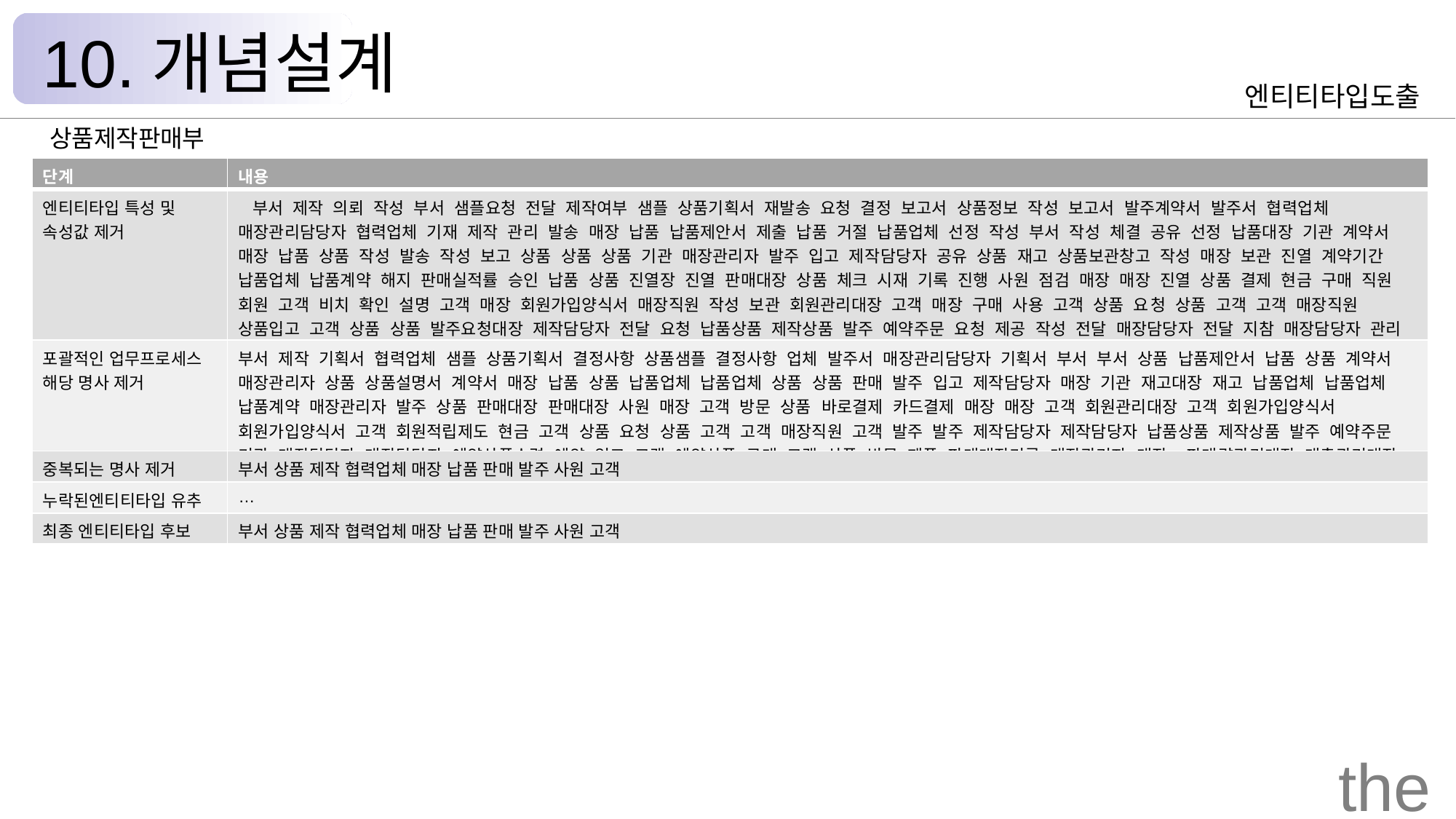

10.개념설계

엔티티타입도출
상품제작판매부
| 단계 | 내용 |
| --- | --- |
| 엔티티타입 특성 및 속성값 제거 | 부서 제작 의뢰 작성 부서 샘플요청 전달 제작여부 샘플 상품기획서 재발송 요청 결정 보고서 상품정보 작성 보고서 발주계약서 발주서 협력업체 매장관리담당자 협력업체 기재 제작 관리 발송 매장 납품 납품제안서 제출 납품 거절 납품업체 선정 작성 부서 작성 체결 공유 선정 납품대장 기관 계약서 매장 납품 상품 작성 발송 작성 보고 상품 상품 상품 기관 매장관리자 발주 입고 제작담당자 공유 상품 재고 상품보관창고 작성 매장 보관 진열 계약기간 납품업체 납품계약 해지 판매실적률 승인 납품 상품 진열장 진열 판매대장 상품 체크 시재 기록 진행 사원 점검 매장 매장 진열 상품 결제 현금 구매 직원 회원 고객 비치 확인 설명 고객 매장 회원가입양식서 매장직원 작성 보관 회원관리대장 고객 매장 구매 사용 고객 상품 요청 상품 고객 고객 매장직원 상품입고 고객 상품 상품 발주요청대장 제작담당자 전달 요청 납품상품 제작상품 발주 예약주문 요청 제공 작성 전달 매장담당자 전달 지참 매장담당자 관리 상품 입고 고객 지참 구매 고객 상품 매장 매장직원 고객 기재 매장관리자 매장 판매량관리대장 시재 보관 파악 매출관리대장 작성 |
| 포괄적인 업무프로세스 해당 명사 제거 | 부서 제작 기획서 협력업체 샘플 상품기획서 결정사항 상품샘플 결정사항 업체 발주서 매장관리담당자 기획서 부서 부서 상품 납품제안서 납품 상품 계약서 매장관리자 상품 상품설명서 계약서 매장 납품 상품 납품업체 납품업체 상품 상품 판매 발주 입고 제작담당자 매장 기관 재고대장 재고 납품업체 납품업체 납품계약 매장관리자 발주 상품 판매대장 판매대장 사원 매장 고객 방문 상품 바로결제 카드결제 매장 매장 고객 회원관리대장 고객 회원가입양식서 회원가입양식서 고객 회원적립제도 현금 고객 상품 요청 상품 고객 고객 매장직원 고객 발주 발주 제작담당자 제작담당자 납품상품 제작상품 발주 예약주문 기관 매장담당자 매장담당자 예약상품수령 예약 입고 고객 예약상품 구매 고객 상품 방문 제품 판매대장기록 매장관리자 매장 판매량관리대장 매출관리대장 |
| 중복되는 명사 제거 | 부서 상품 제작 협력업체 매장 납품 판매 발주 사원 고객 |
| 누락된엔티티타입 유추 | … |
| 최종 엔티티타입 후보 | 부서 상품 제작 협력업체 매장 납품 판매 발주 사원 고객 |
the Palace